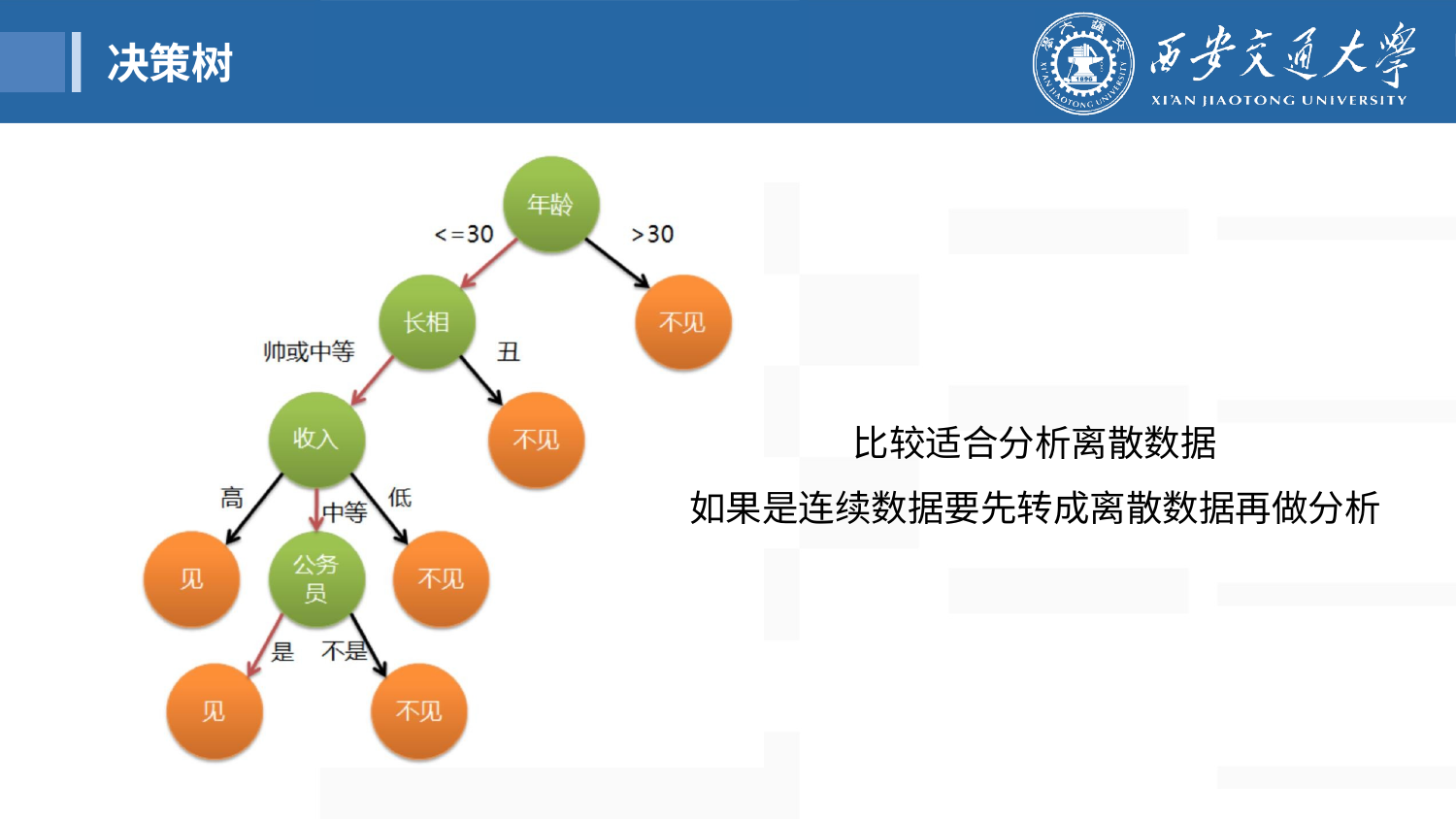

决策树

比较适合分析离散数据
如果是连续数据要先转成离散数据再做分析